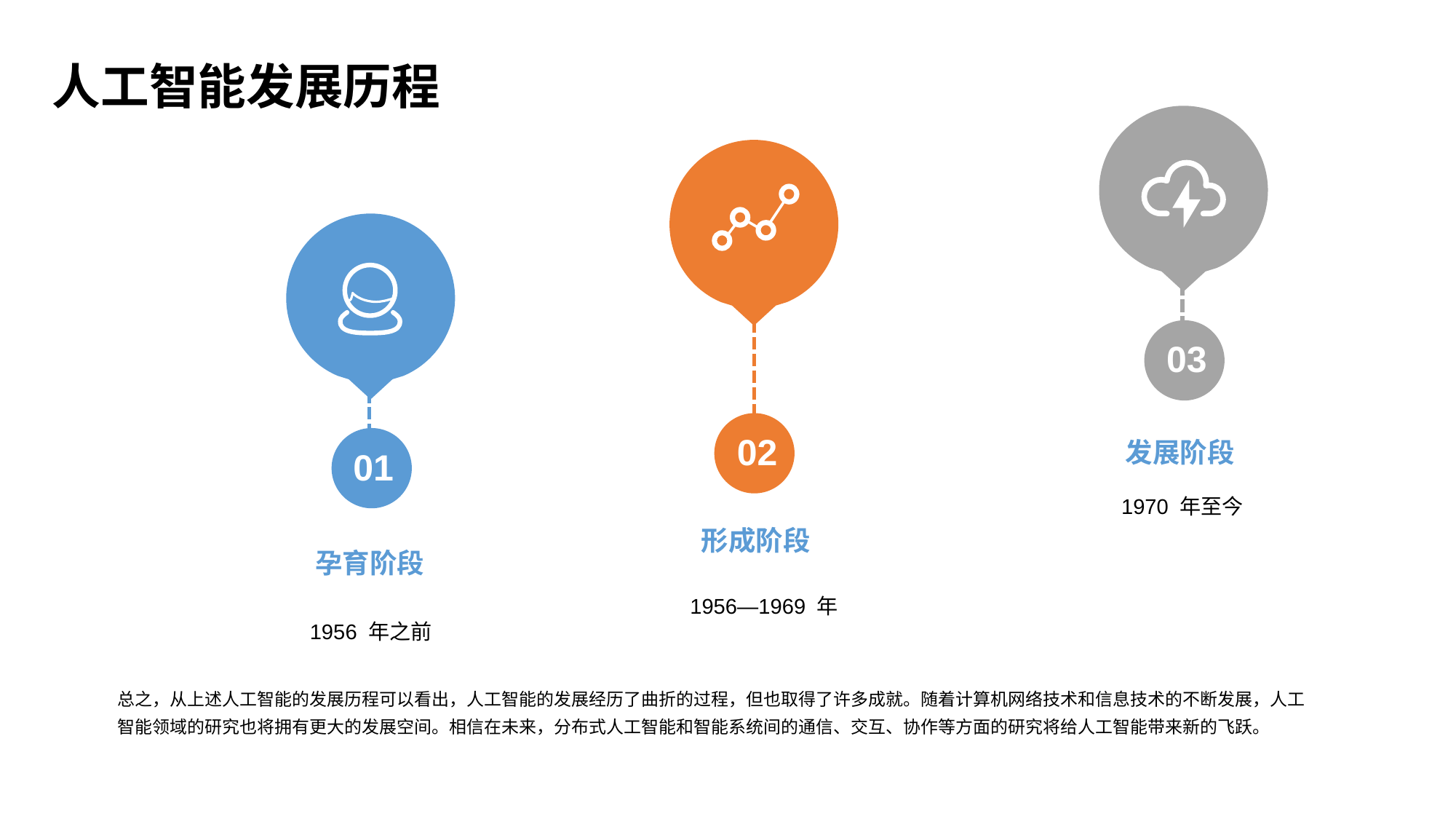

人工智能发展历程

03

02

发展阶段
01
1970 年至今
形成阶段
孕育阶段
1956—1969 年
1956 年之前
总之，从上述人工智能的发展历程可以看出，人工智能的发展经历了曲折的过程，但也取得了许多成就。随着计算机网络技术和信息技术的不断发展，人工智能领域的研究也将拥有更大的发展空间。相信在未来，分布式人工智能和智能系统间的通信、交互、协作等方面的研究将给人工智能带来新的飞跃。